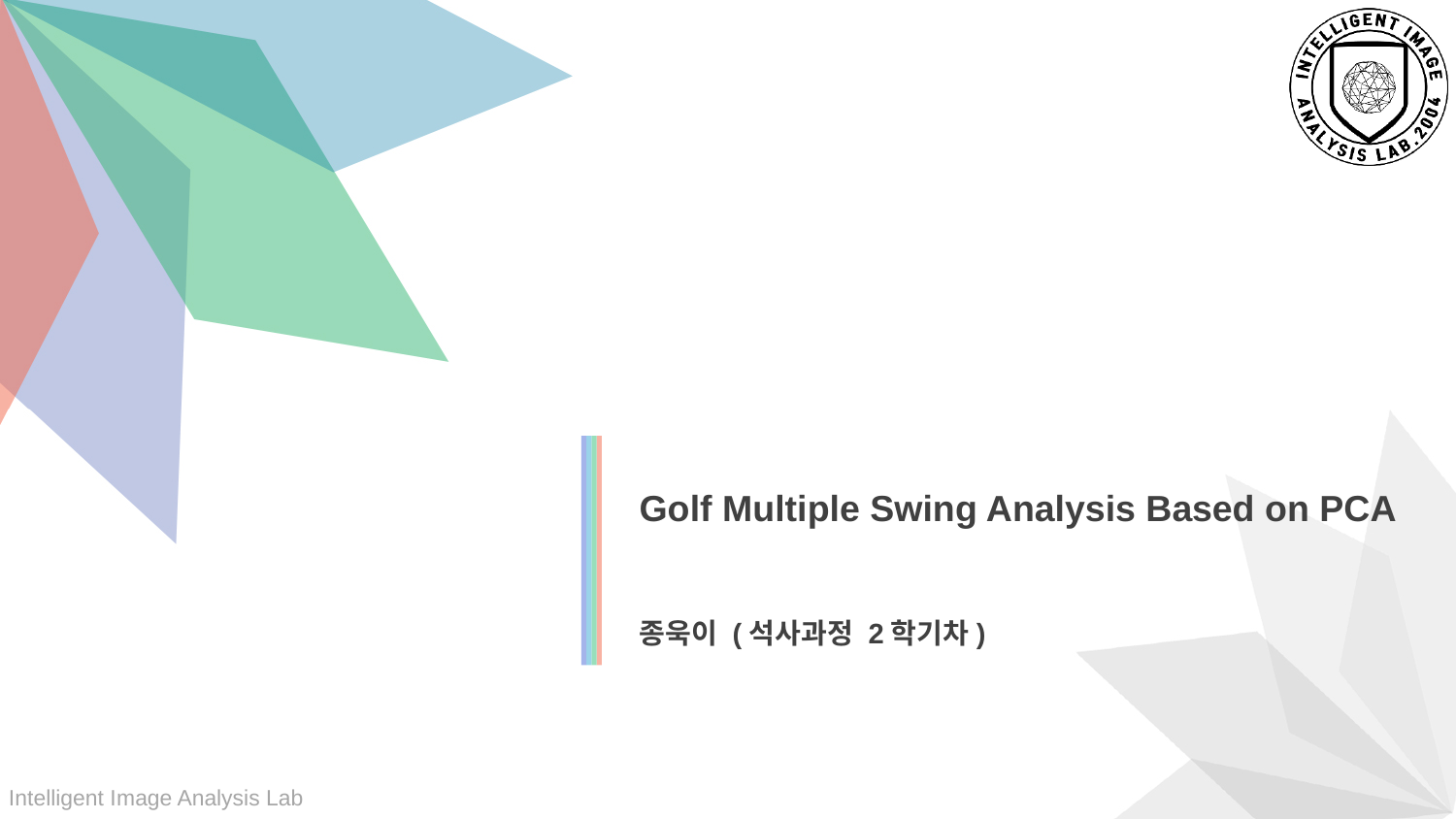

Golf Multiple Swing Analysis Based on PCA

종욱이 (석사과정 2학기차)